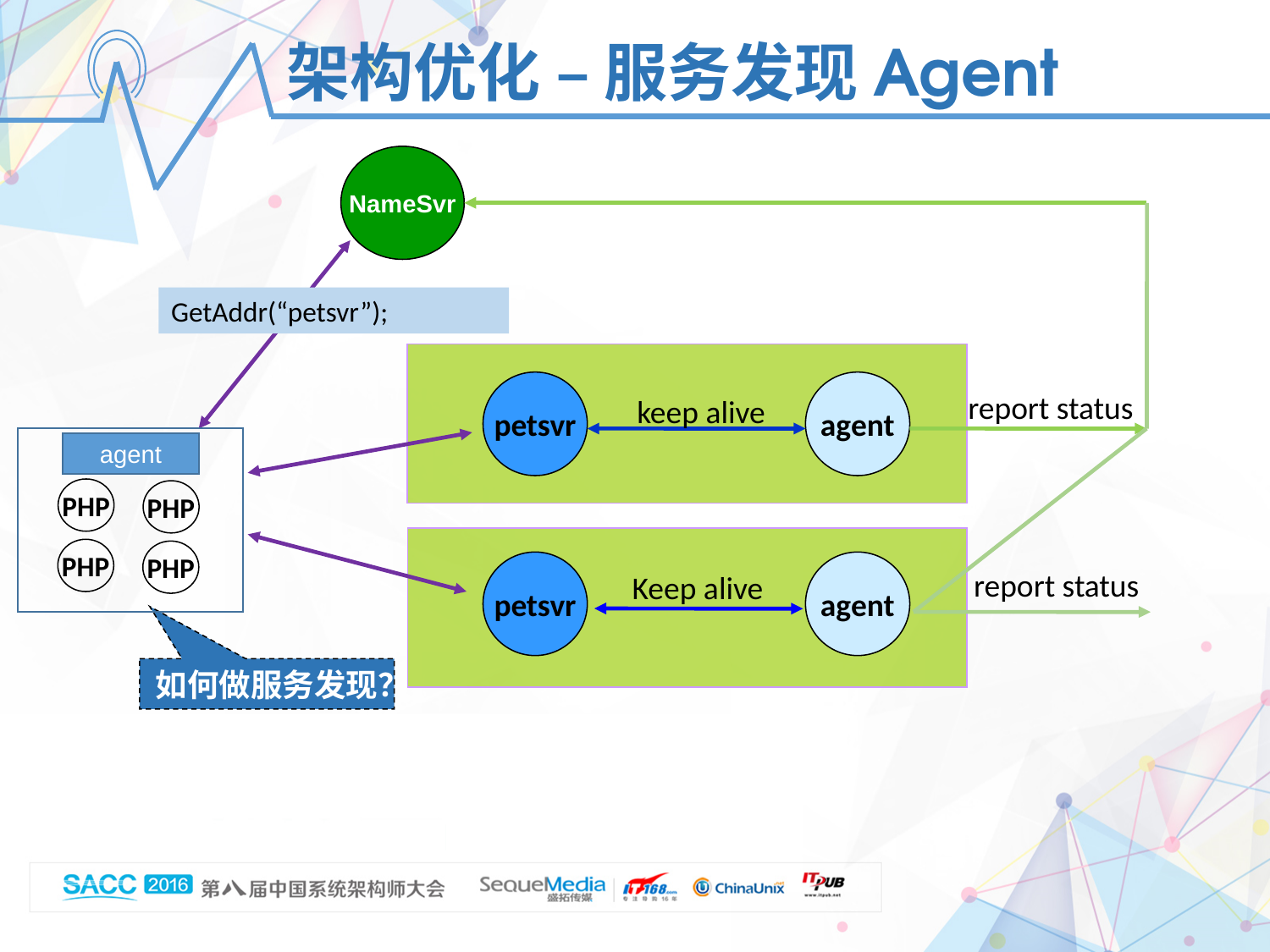

架构优化 – 服务发现Agent

NameSvr

GetAddr(“petsvr”);

petsvr
agent
report status
keep alive

agent
PHP
PHP

PHP
PHP
petsvr
agent
report status
Keep alive

如何做服务发现？